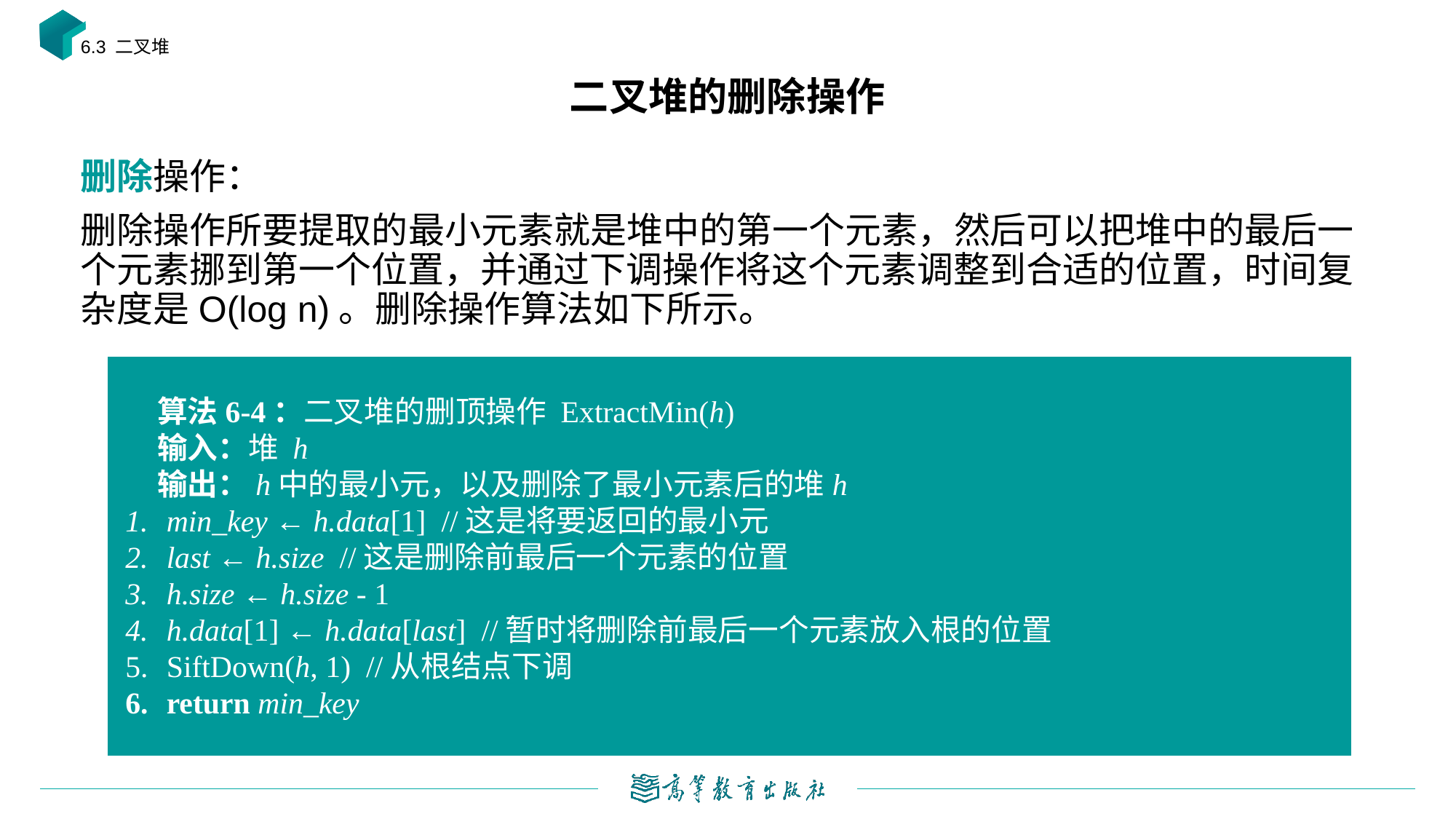

6.3 二叉堆

# 二叉堆的删除操作
删除操作：
删除操作所要提取的最小元素就是堆中的第一个元素，然后可以把堆中的最后一个元素挪到第一个位置，并通过下调操作将这个元素调整到合适的位置，时间复杂度是O(log n)。删除操作算法如下所示。
算法6-4：二叉堆的删顶操作 ExtractMin(h)
输入：堆 h
输出：h中的最小元，以及删除了最小元素后的堆h
min_key ← h.data[1]  //这是将要返回的最小元
last ← h.size  //这是删除前最后一个元素的位置
h.size ← h.size - 1
h.data[1] ← h.data[last]  //暂时将删除前最后一个元素放入根的位置
SiftDown(h, 1)  //从根结点下调
return min_key